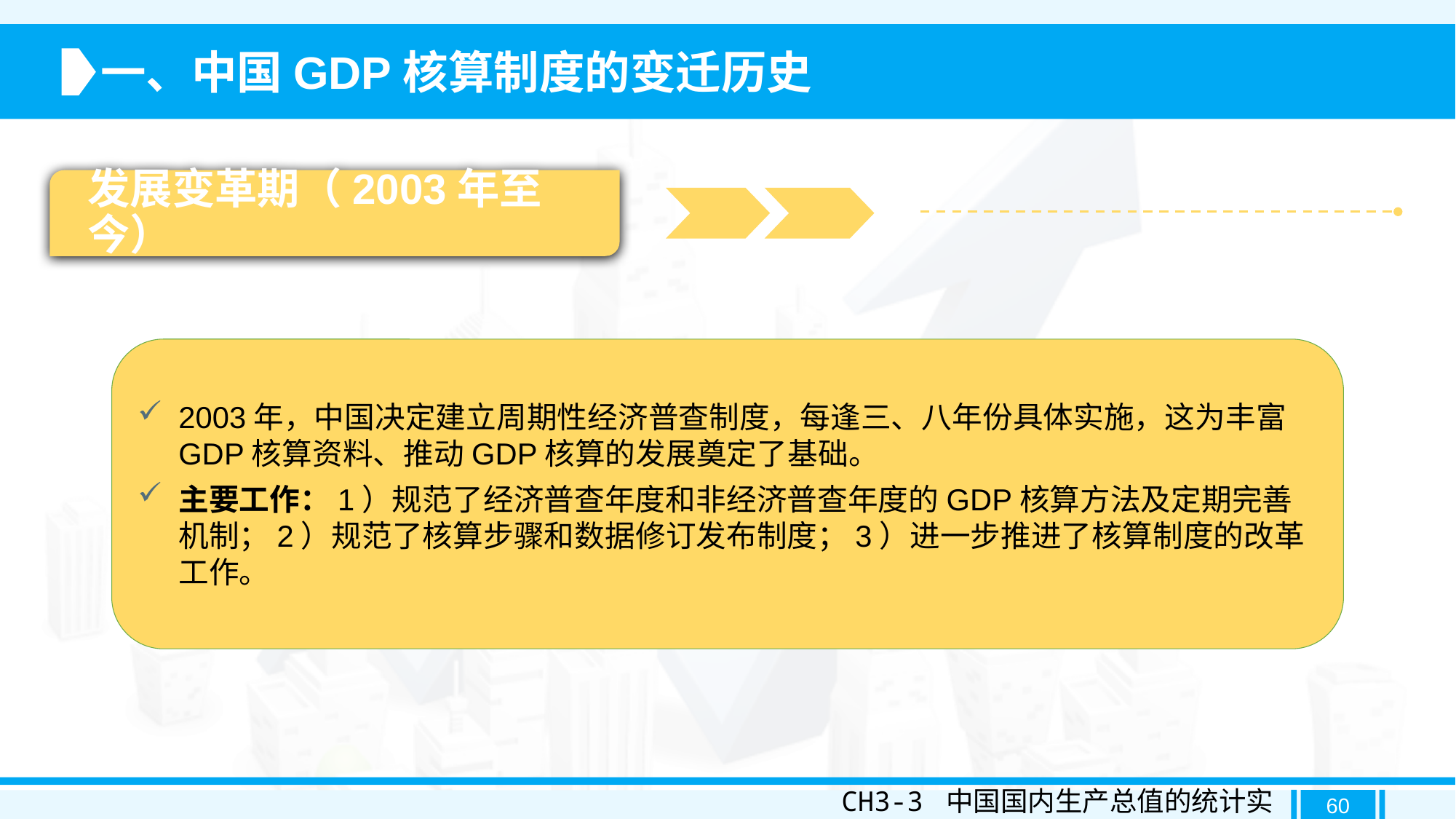

一、中国GDP核算制度的变迁历史

发展变革期（2003年至今）

2003年，中国决定建立周期性经济普查制度，每逢三、八年份具体实施，这为丰富GDP核算资料、推动GDP核算的发展奠定了基础。
主要工作：1）规范了经济普查年度和非经济普查年度的GDP核算方法及定期完善机制；2）规范了核算步骤和数据修订发布制度；3）进一步推进了核算制度的改革工作。
CH3-3 中国国内生产总值的统计实践
60